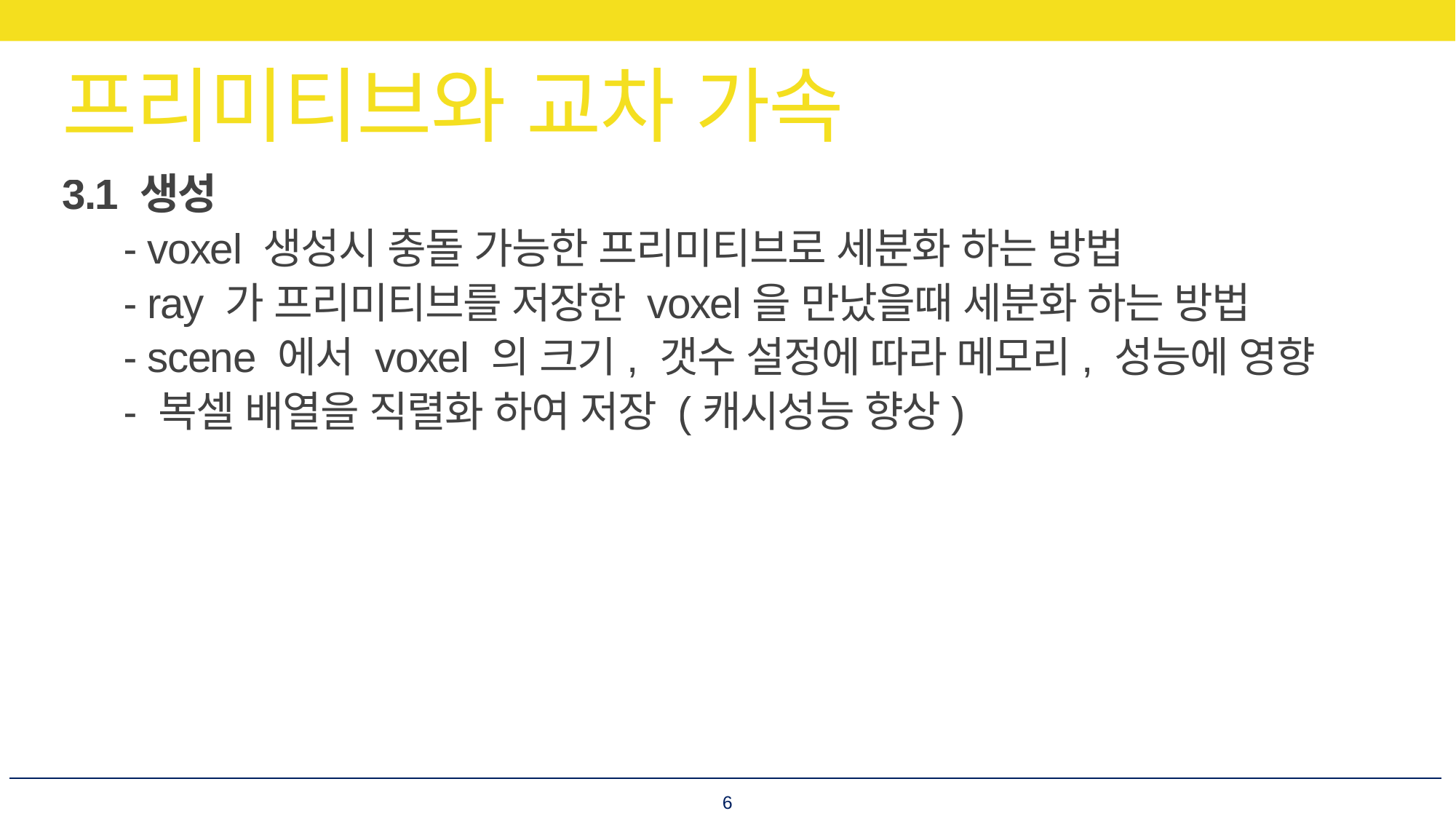

# 프리미티브와 교차 가속
3.1 생성
	- voxel 생성시 충돌 가능한 프리미티브로 세분화 하는 방법
	- ray 가 프리미티브를 저장한 voxel을 만났을때 세분화 하는 방법
	- scene 에서 voxel 의 크기, 갯수 설정에 따라 메모리, 성능에 영향
 	- 복셀 배열을 직렬화 하여 저장 (캐시성능 향상)
6